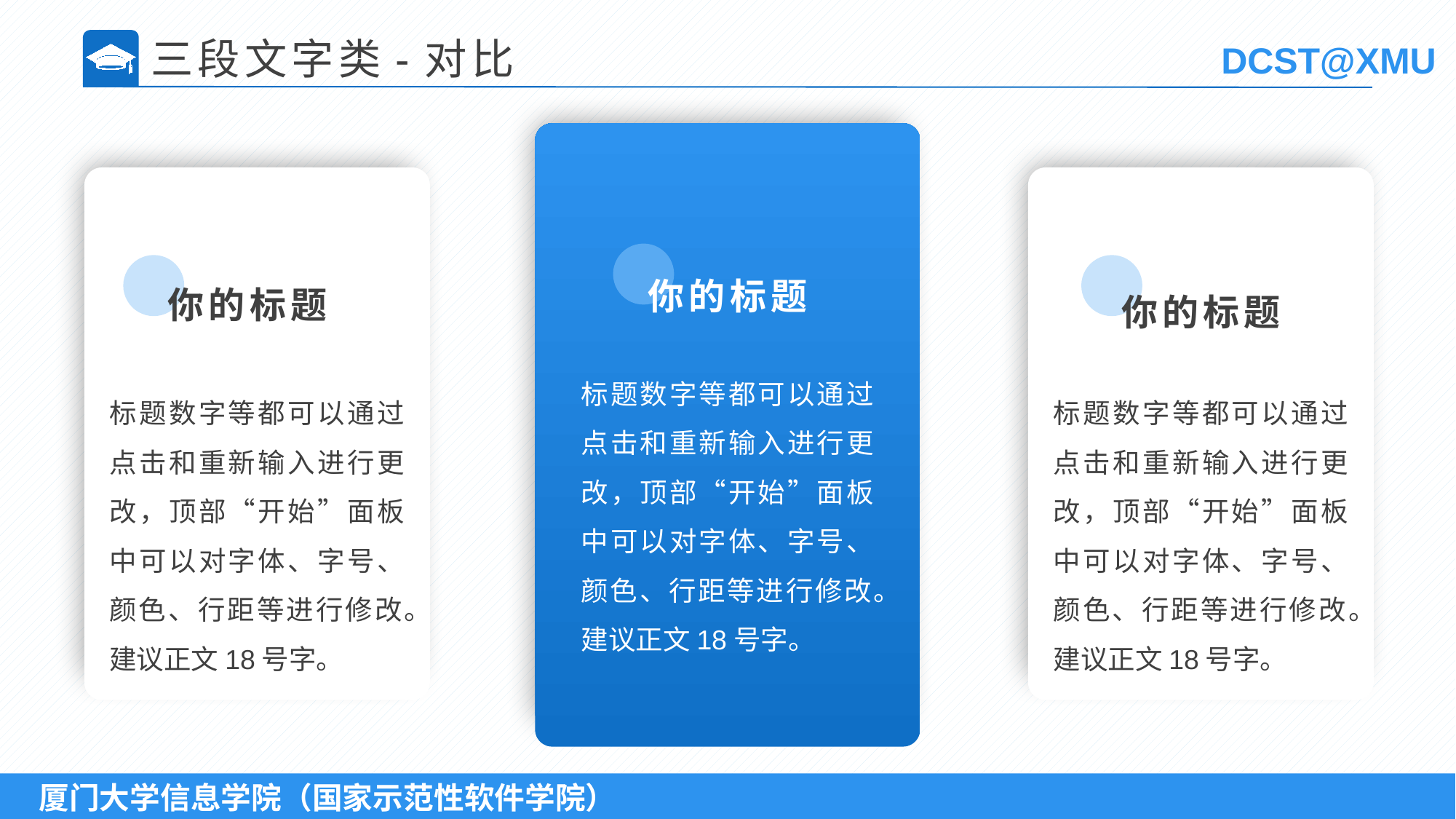

三段文字类-对比

你的标题

你的标题

你的标题
标题数字等都可以通过点击和重新输入进行更改，顶部“开始”面板中可以对字体、字号、颜色、行距等进行修改。建议正文18号字。
标题数字等都可以通过点击和重新输入进行更改，顶部“开始”面板中可以对字体、字号、颜色、行距等进行修改。建议正文18号字。
标题数字等都可以通过点击和重新输入进行更改，顶部“开始”面板中可以对字体、字号、颜色、行距等进行修改。建议正文18号字。